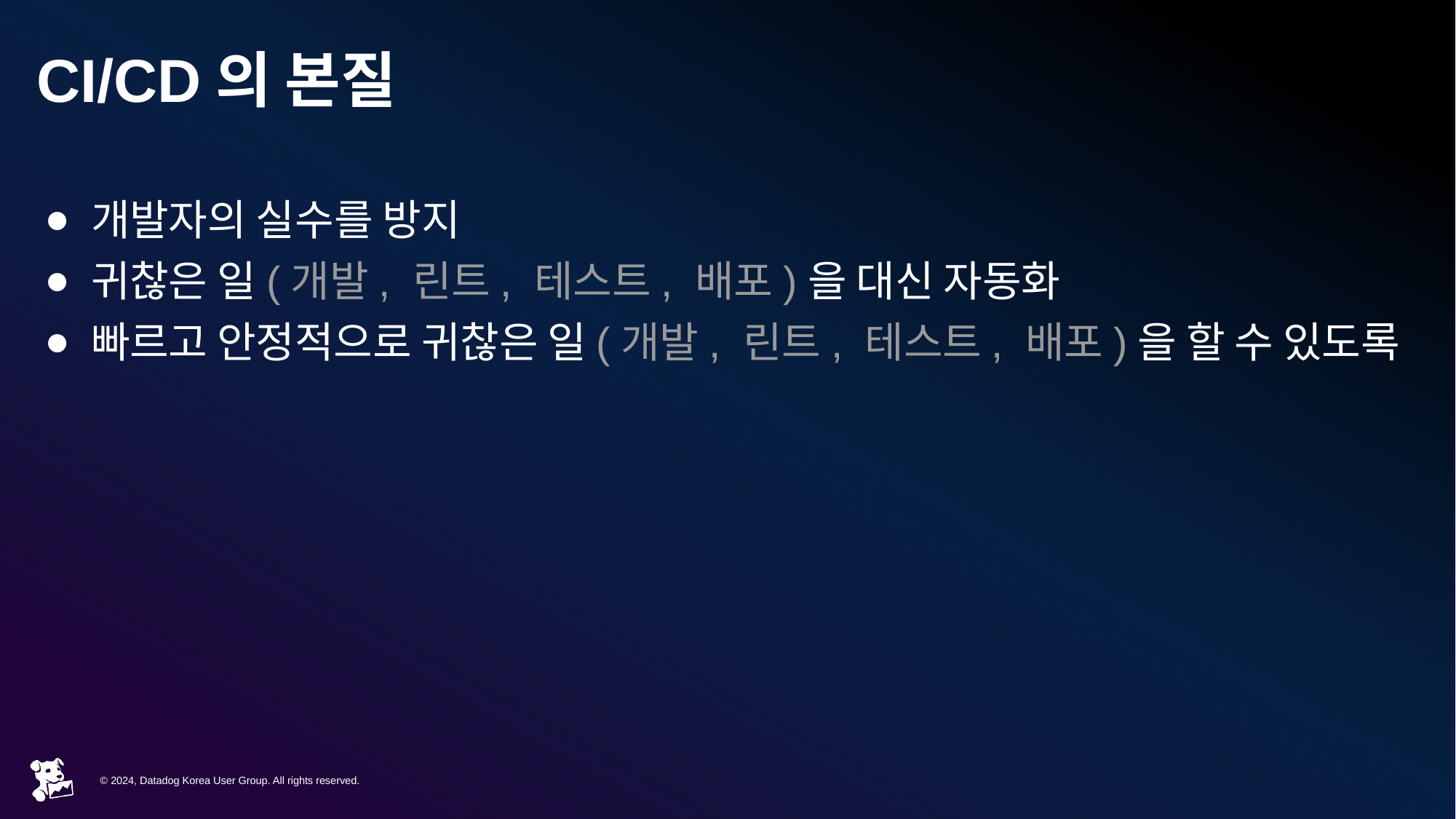

# CI/CD의 본질
개발자의 실수를 방지
귀찮은 일(개발, 린트, 테스트, 배포)을 대신 자동화
빠르고 안정적으로 귀찮은 일(개발, 린트, 테스트, 배포)을 할 수 있도록